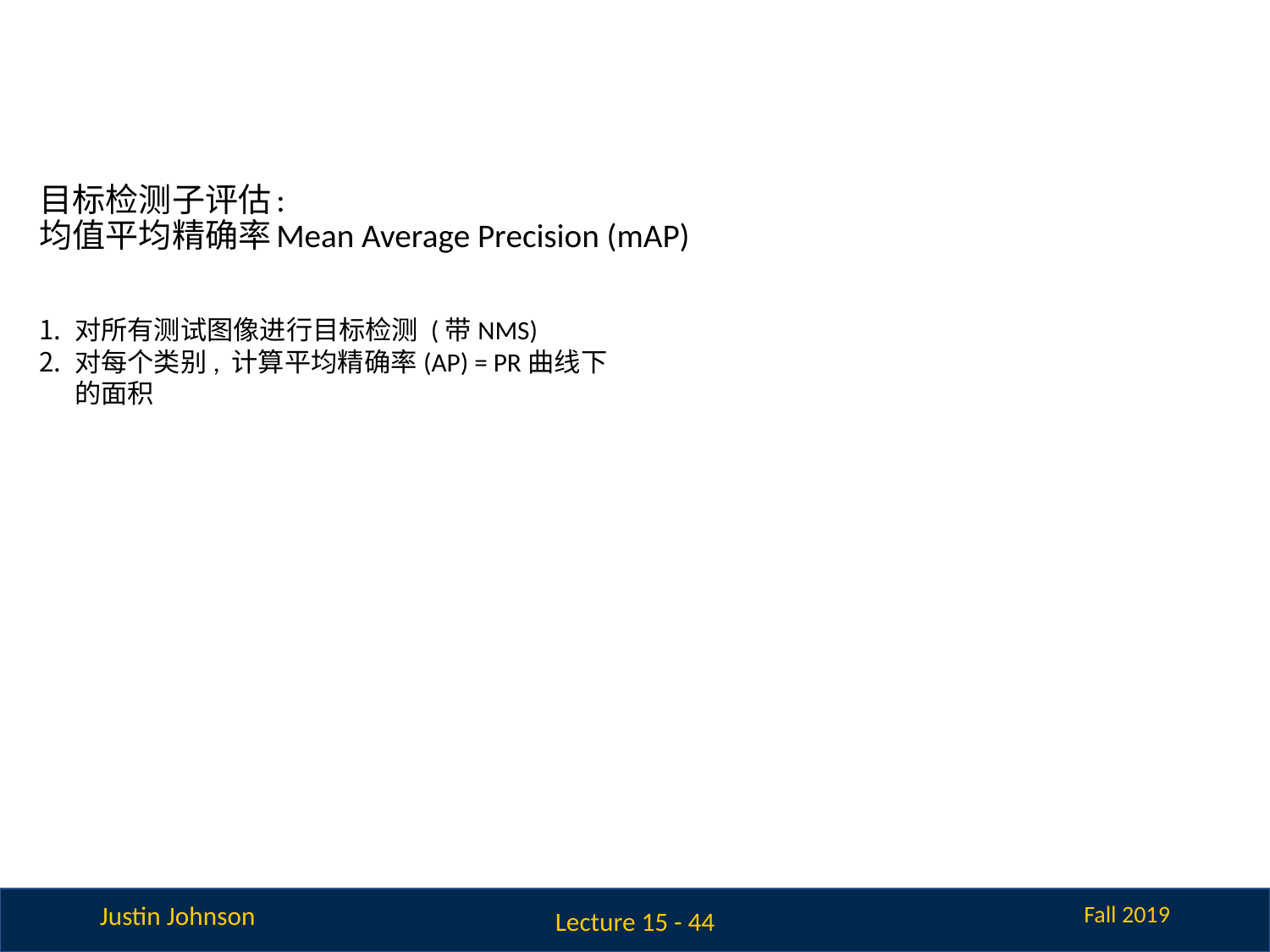

# 目标检测子评估: 均值平均精确率Mean Average Precision (mAP)
对所有测试图像进行目标检测 (带NMS)
对每个类别, 计算平均精确率(AP) = PR曲线下的面积
Lecture 15 - 44